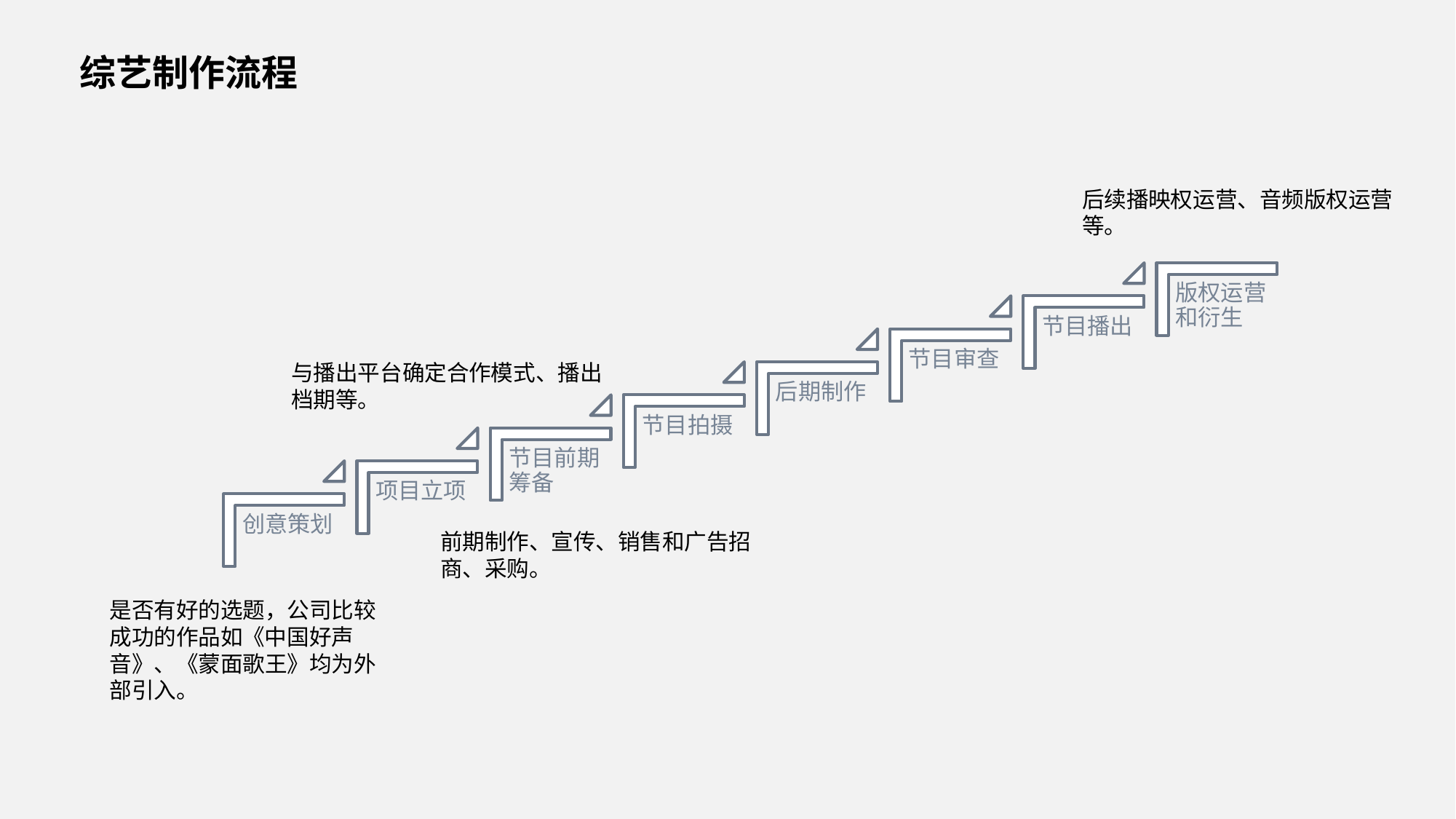

综艺制作流程
创意策划
项目立项
节目前期筹备
节目拍摄
后期制作
节目审查
节目播出
版权运营和衍生
后续播映权运营、音频版权运营等。
与播出平台确定合作模式、播出档期等。
前期制作、宣传、销售和广告招商、采购。
是否有好的选题，公司比较成功的作品如《中国好声音》、《蒙面歌王》均为外部引入。